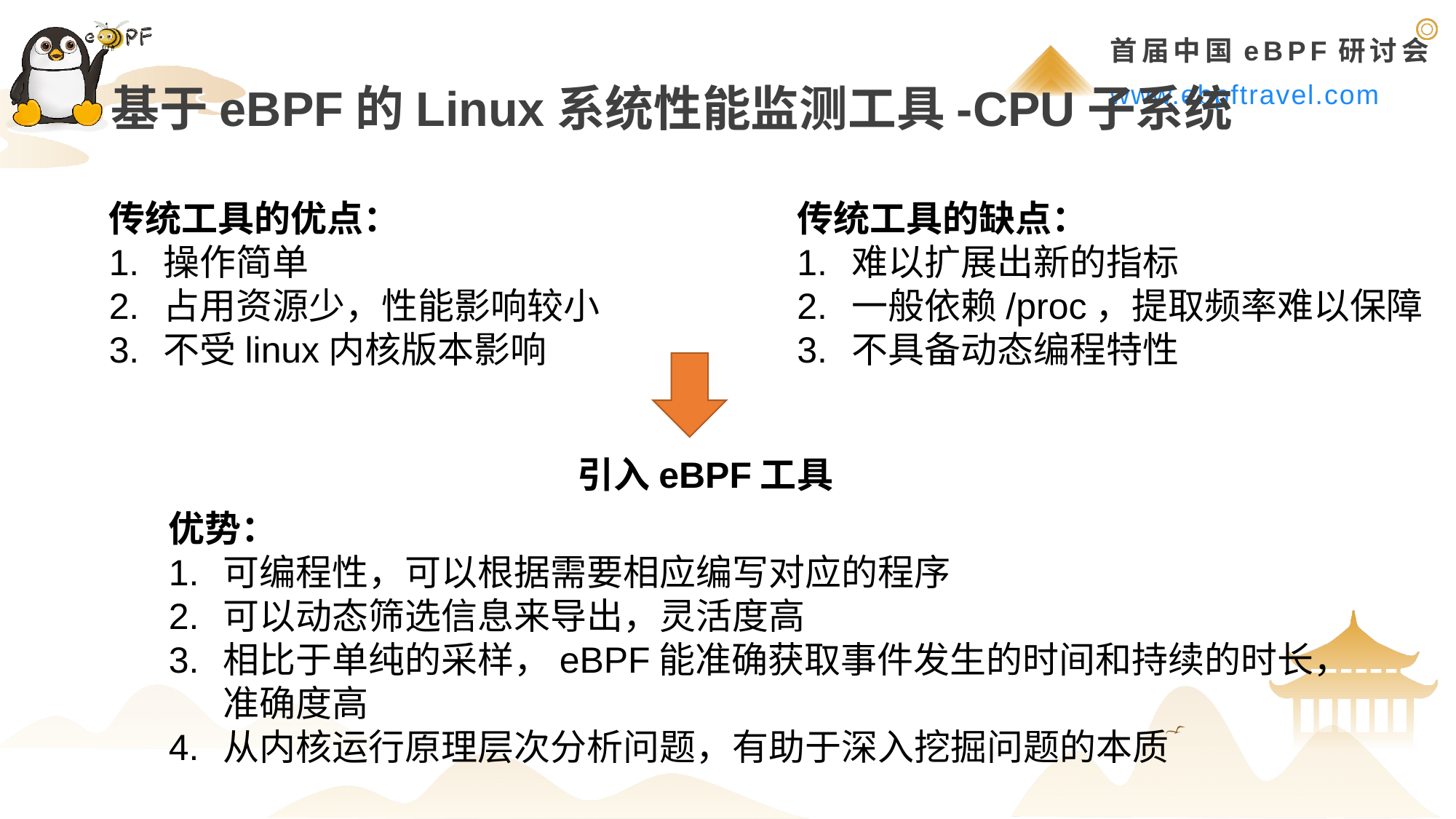

基于eBPF的Linux系统性能监测工具-CPU子系统
传统工具的优点：
操作简单
占用资源少，性能影响较小
不受linux内核版本影响
传统工具的缺点：
难以扩展出新的指标
一般依赖/proc，提取频率难以保障
不具备动态编程特性

引入eBPF工具
优势：
可编程性，可以根据需要相应编写对应的程序
可以动态筛选信息来导出，灵活度高
相比于单纯的采样，eBPF能准确获取事件发生的时间和持续的时长，准确度高
从内核运行原理层次分析问题，有助于深入挖掘问题的本质